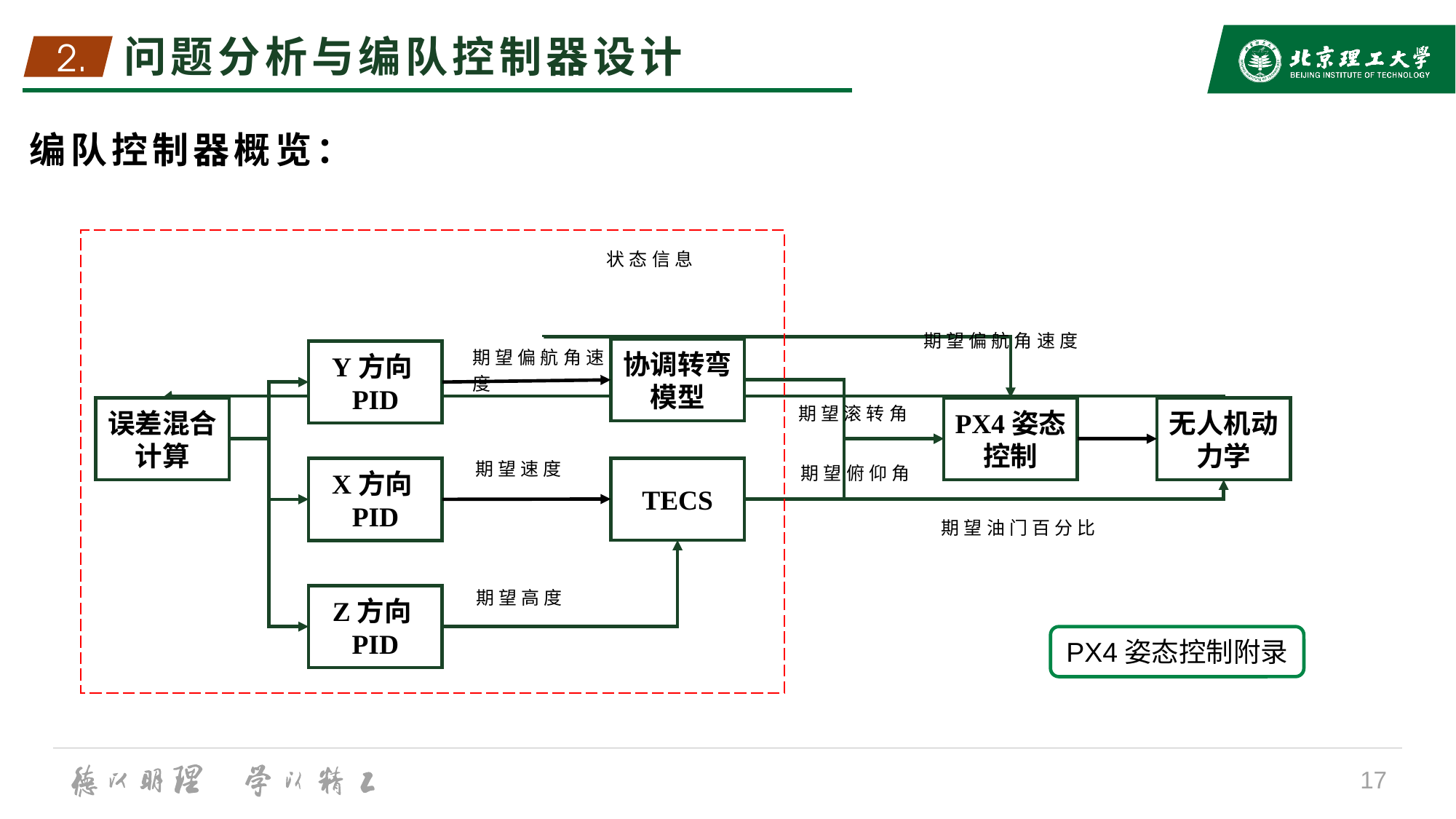

2.
# 问题分析与编队控制器设计
编队控制器概览：

状态信息
期望偏航角速度
期望偏航角速度
协调转弯模型
Y方向PID
期望滚转角
误差混合计算
PX4姿态控制
无人机动力学
期望速度
期望俯仰角
TECS
X方向PID
期望油门百分比
期望高度
Z方向PID
PX4姿态控制附录